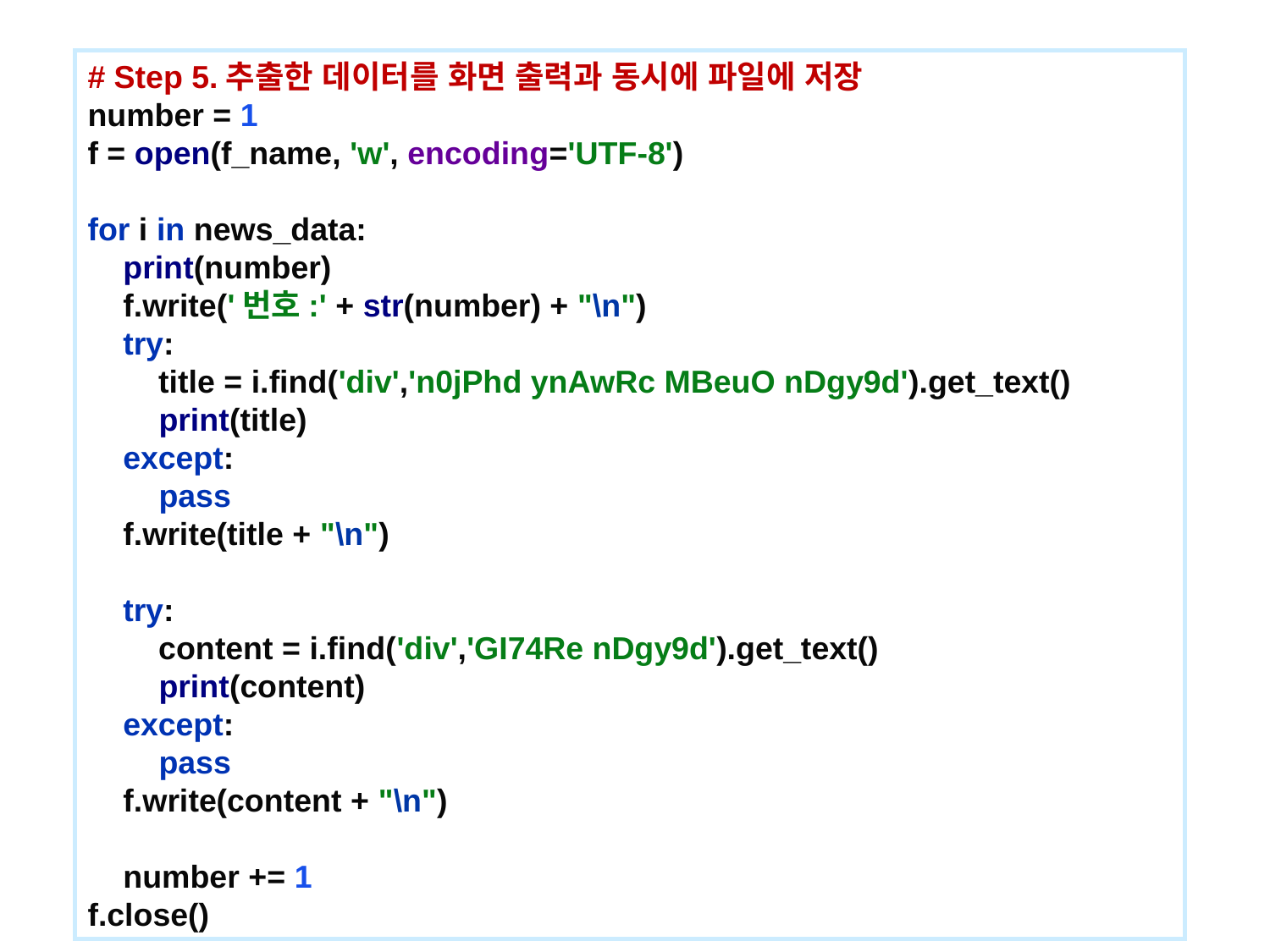

# Step 5.추출한 데이터를 화면 출력과 동시에 파일에 저장 number = 1 f = open(f_name, 'w', encoding='UTF-8') for i in news_data: print(number) f.write('번호:' + str(number) + "\n") try: title = i.find('div','n0jPhd ynAwRc MBeuO nDgy9d').get_text() print(title) except: pass f.write(title + "\n") try: content = i.find('div','GI74Re nDgy9d').get_text() print(content) except: pass f.write(content + "\n") number += 1 f.close()